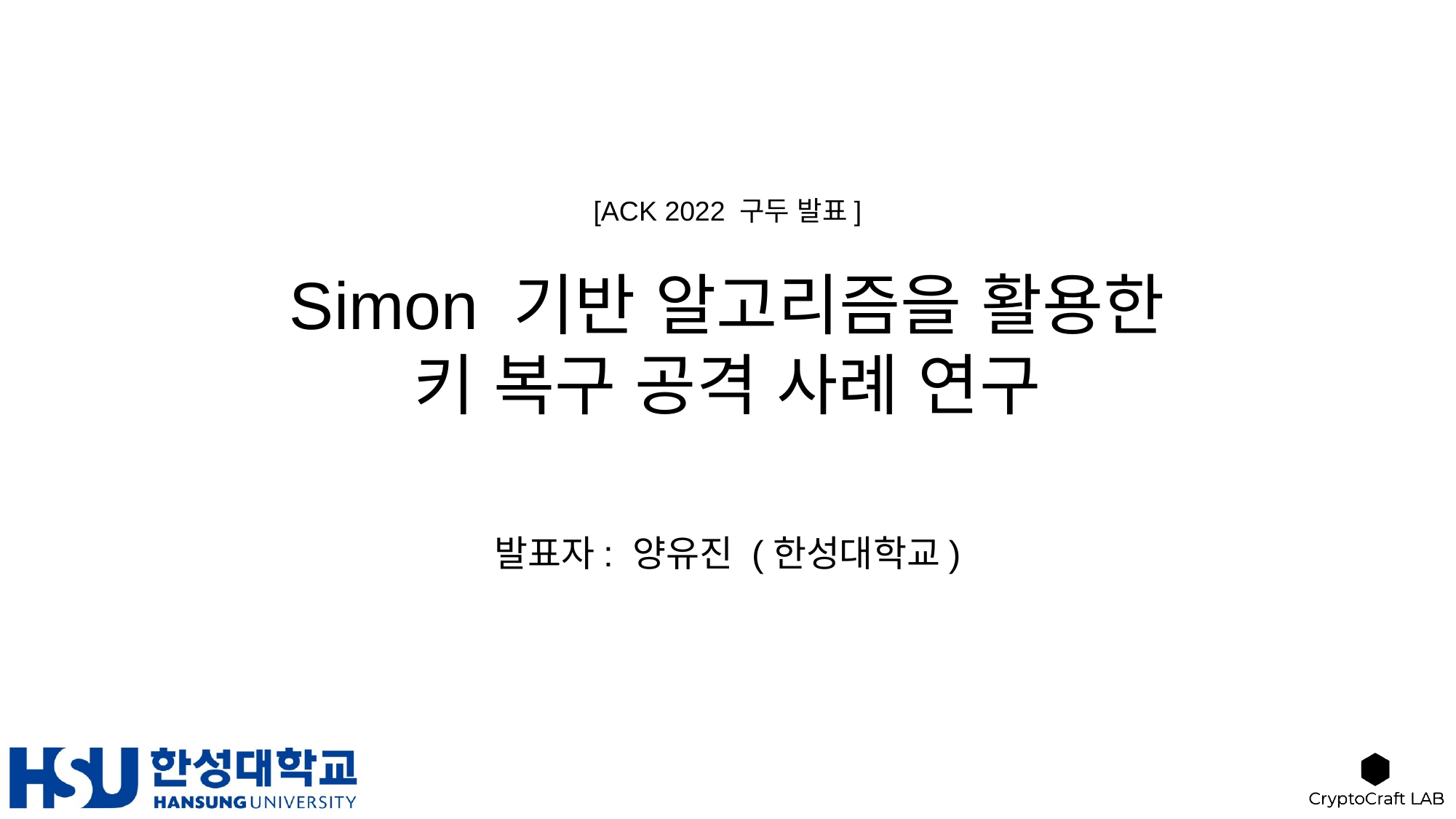

[ACK 2022 구두 발표]
# Simon 기반 알고리즘을 활용한 키 복구 공격 사례 연구
발표자: 양유진 (한성대학교)